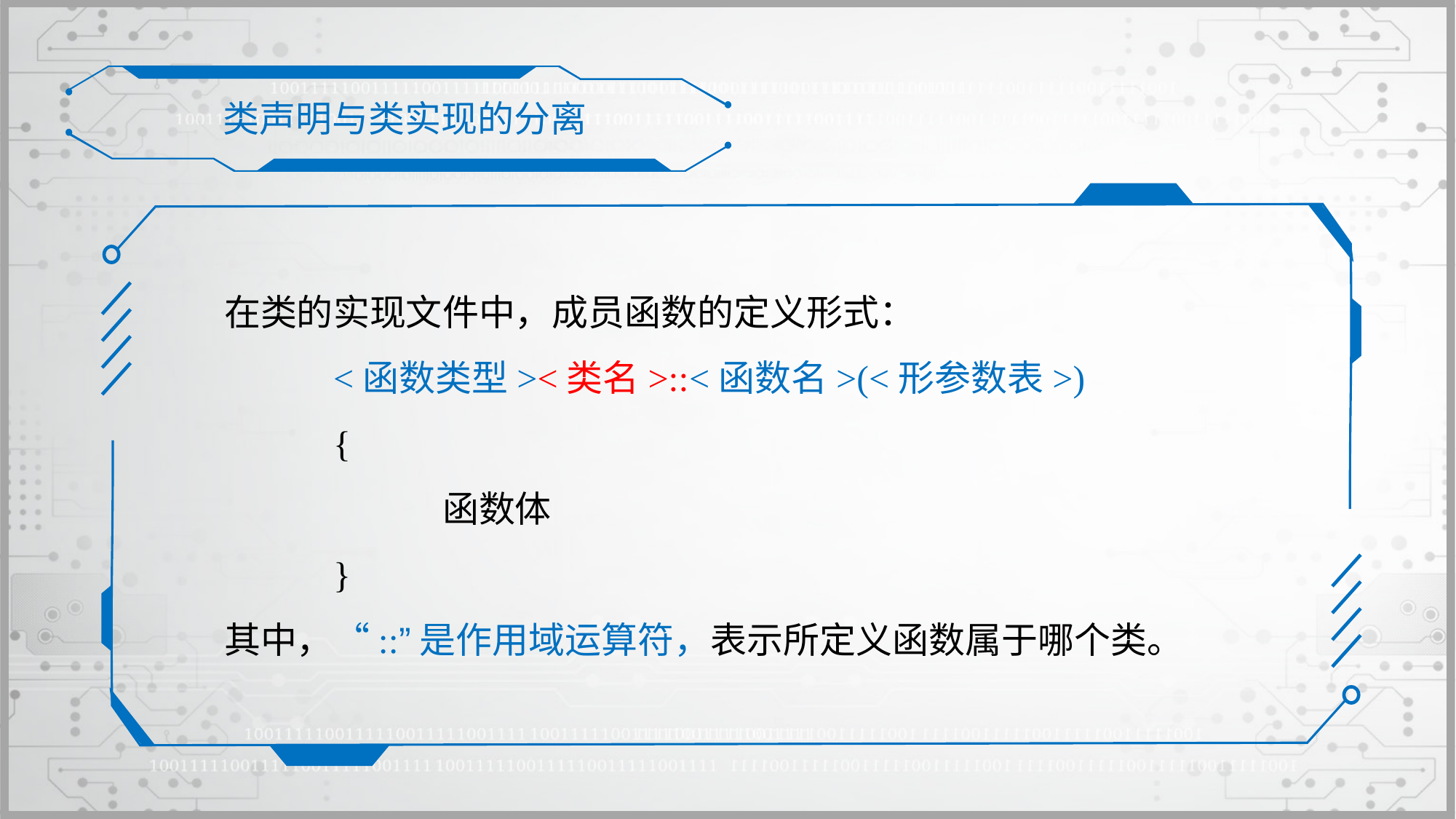

类声明与类实现的分离

在类的实现文件中，成员函数的定义形式：
	<函数类型><类名>::<函数名>(<形参数表>)
	{
		函数体
	}
其中，“::”是作用域运算符，表示所定义函数属于哪个类。